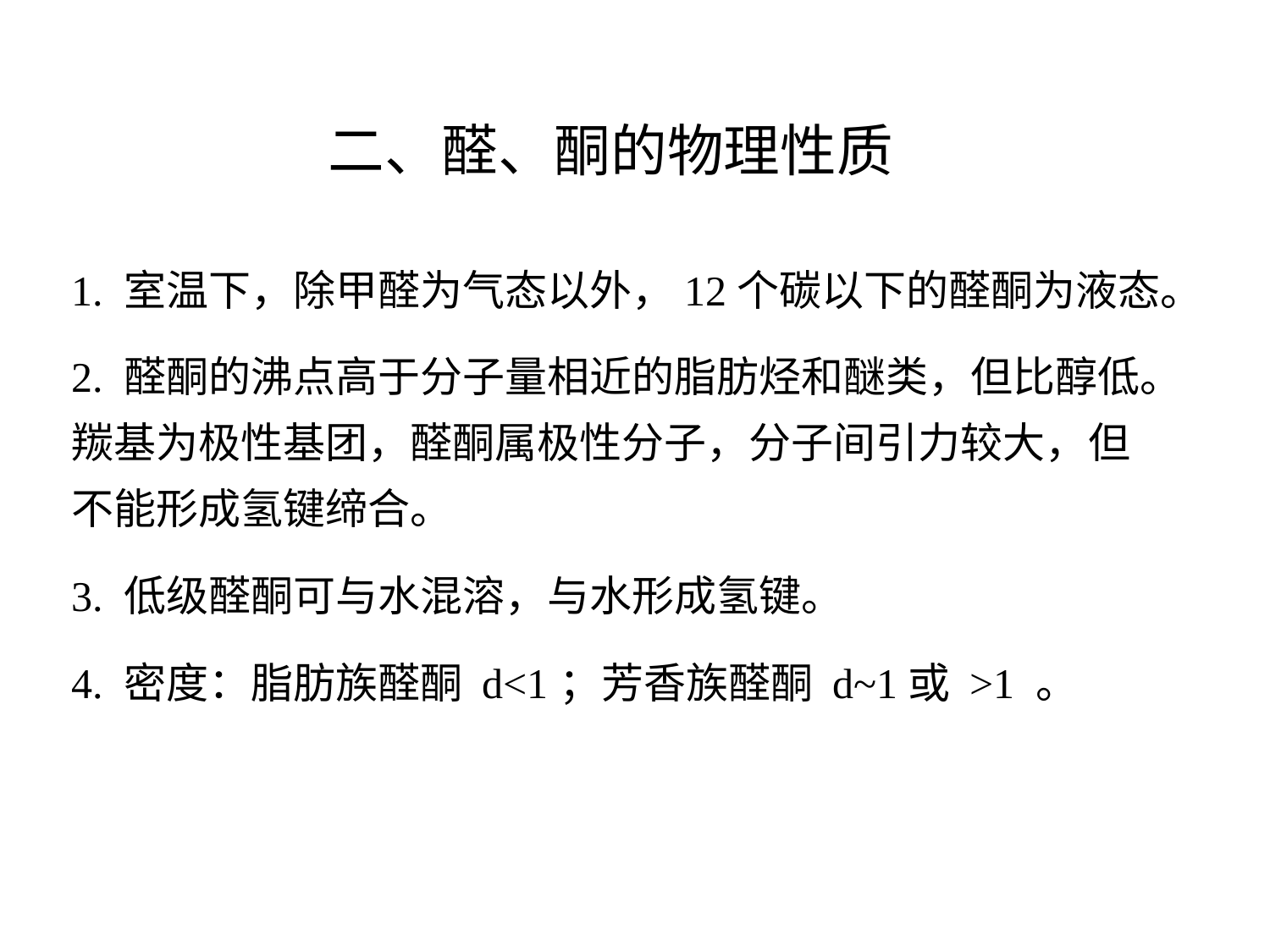

二、醛、酮的物理性质
1. 室温下，除甲醛为气态以外，12个碳以下的醛酮为液态。
2. 醛酮的沸点高于分子量相近的脂肪烃和醚类，但比醇低。羰基为极性基团，醛酮属极性分子，分子间引力较大，但不能形成氢键缔合。
3. 低级醛酮可与水混溶，与水形成氢键。
4. 密度：脂肪族醛酮 d<1；芳香族醛酮 d~1或 >1 。

7